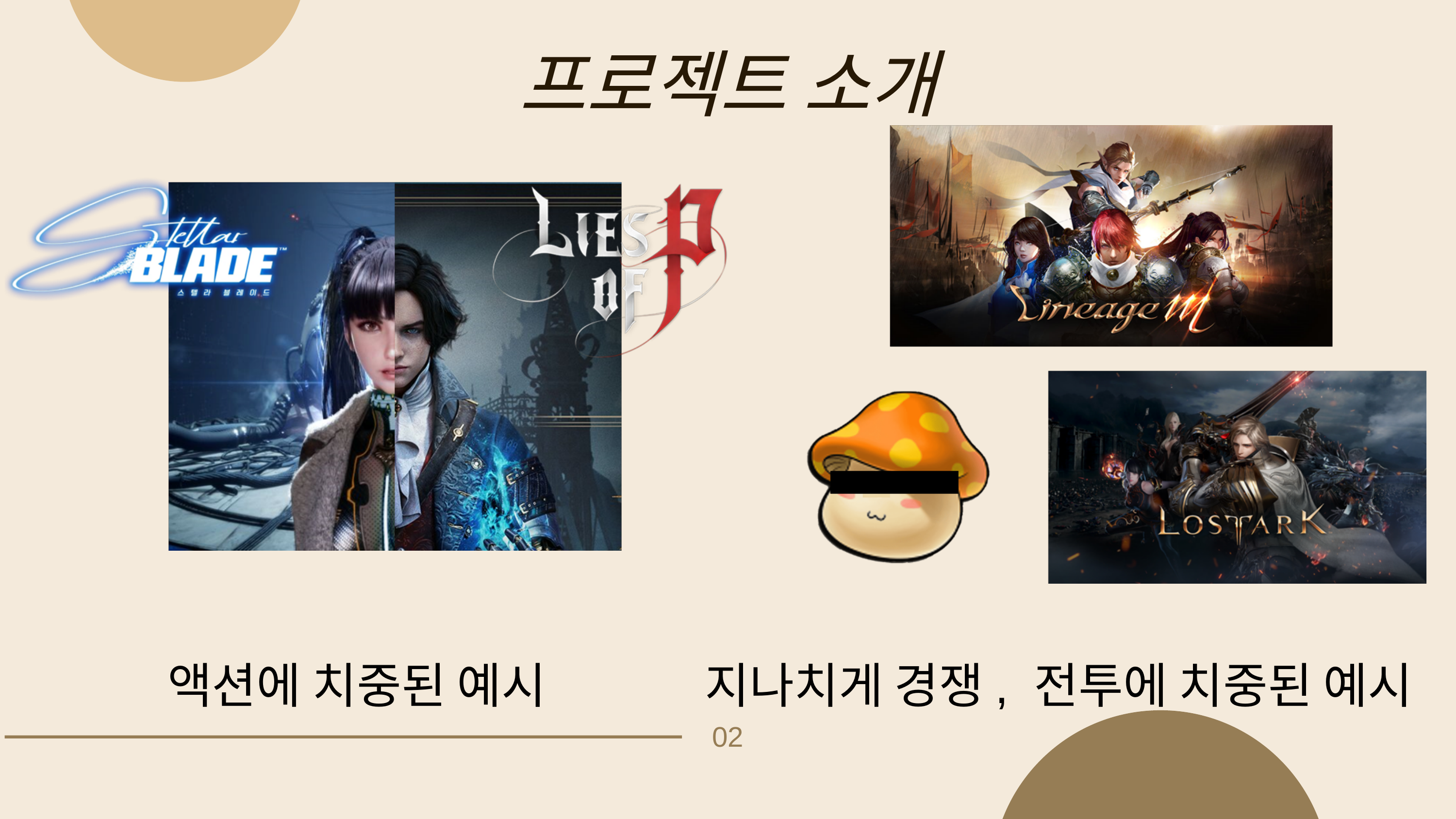

프로젝트 소개

액션에 치중된 예시
지나치게 경쟁, 전투에 치중된 예시

02